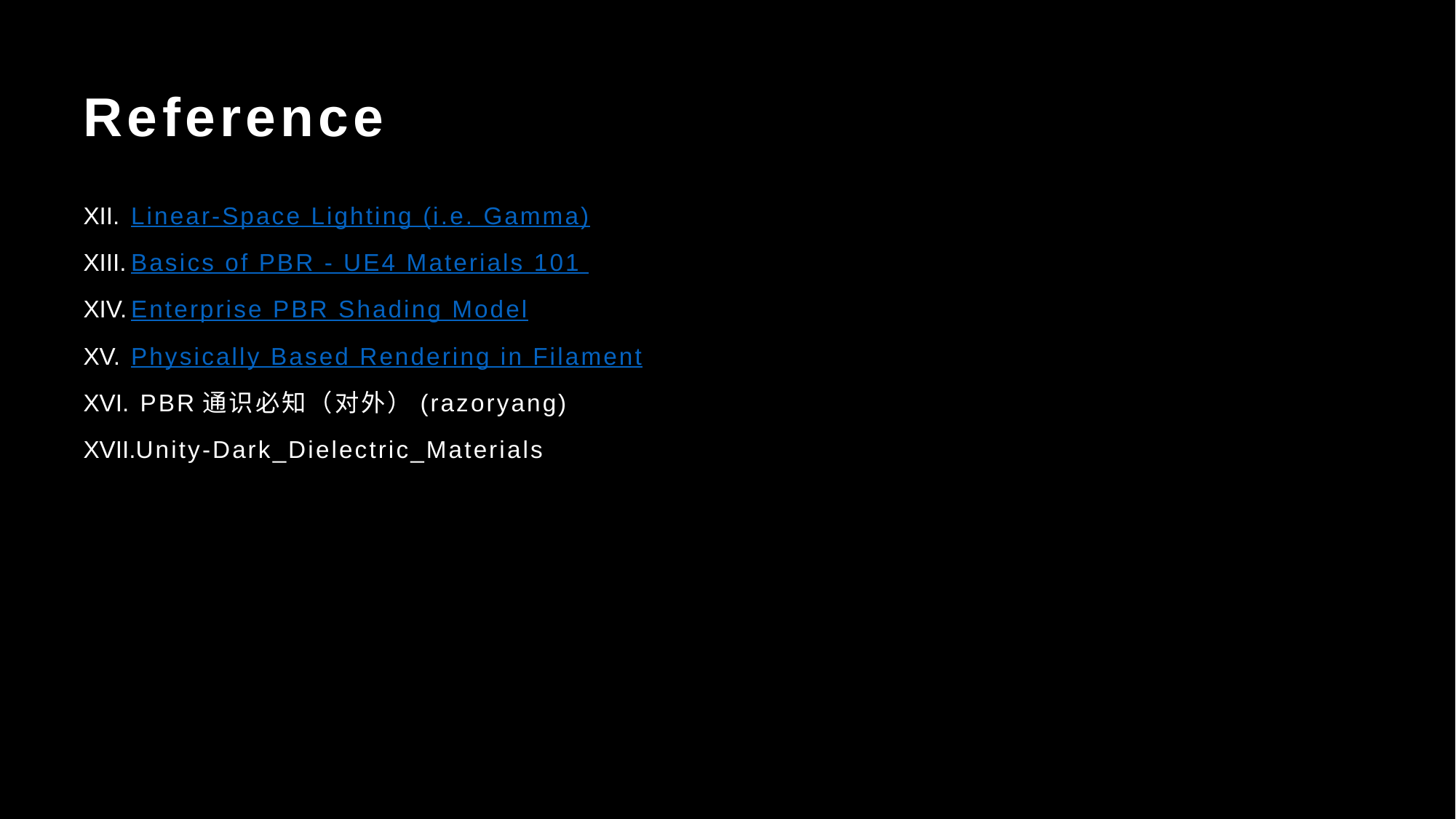

# Reference
Linear-Space Lighting (i.e. Gamma)
Basics of PBR - UE4 Materials 101
Enterprise PBR Shading Model
Physically Based Rendering in Filament
 PBR通识必知（对外）(razoryang)
Unity-Dark_Dielectric_Materials